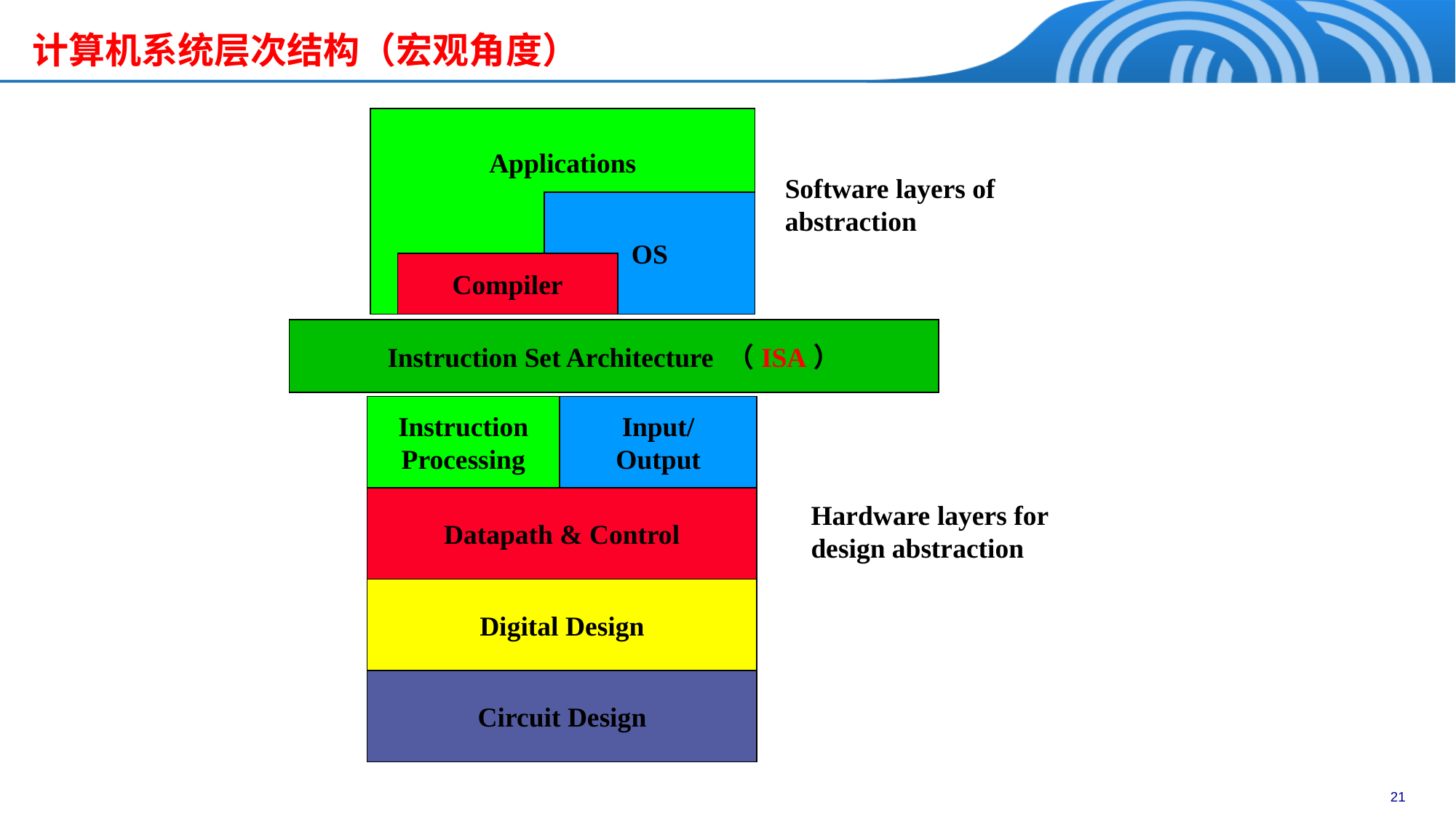

计算机系统层次结构（宏观角度）
Applications

Software layers of
abstraction
OS
Compiler
Instruction Set Architecture （ISA）
Instruction
Processing
Input/
Output
Datapath & Control
Hardware layers for design abstraction
Digital Design
Circuit Design